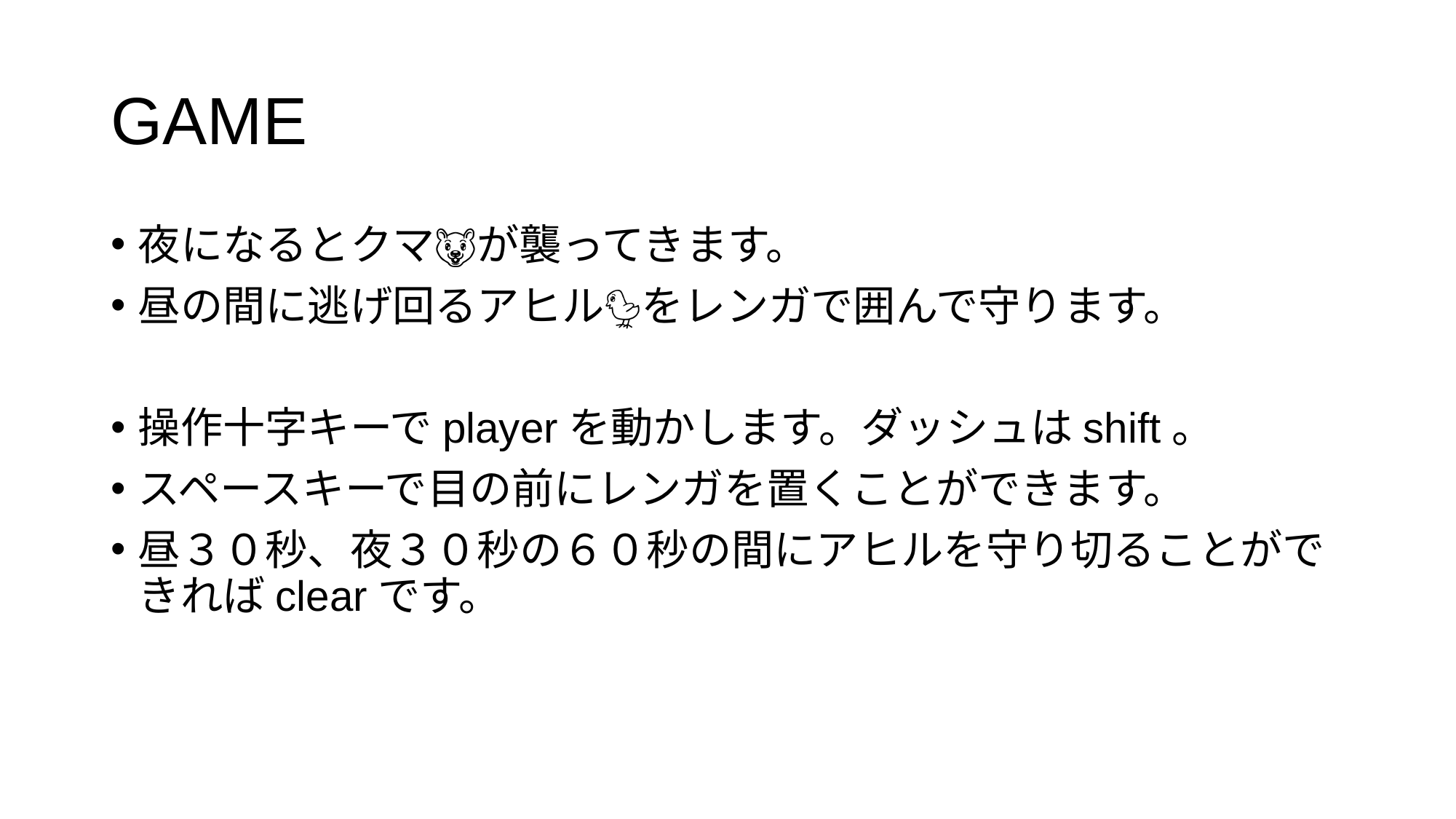

# GAME
夜になるとクマ🐻が襲ってきます。
昼の間に逃げ回るアヒル🐤をレンガで囲んで守ります。

操作十字キーでplayerを動かします。ダッシュはshift。
スペースキーで目の前にレンガを置くことができます。
昼３０秒、夜３０秒の６０秒の間にアヒルを守り切ることができればclearです。